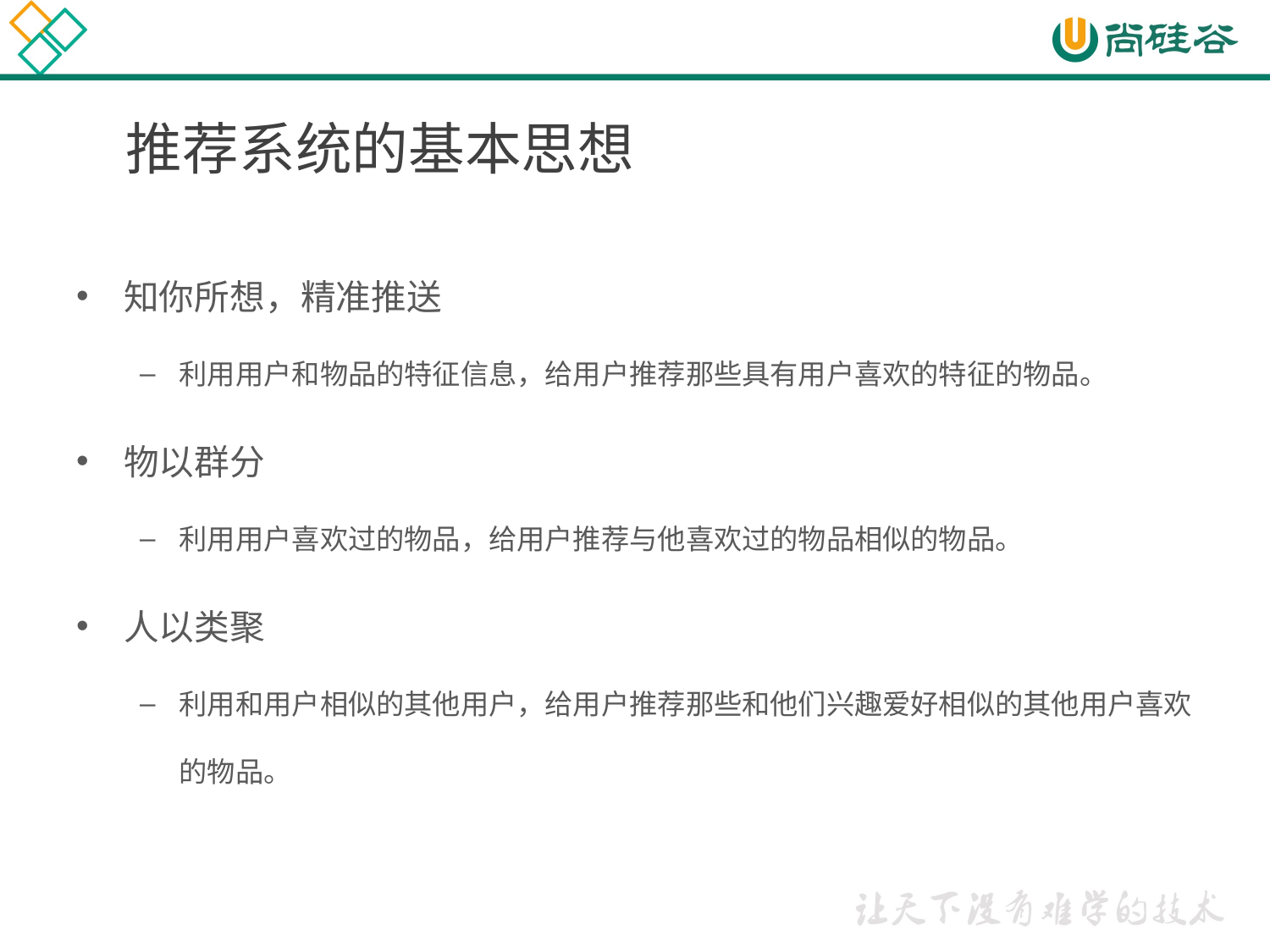

# 推荐系统的基本思想
知你所想，精准推送
利用用户和物品的特征信息，给用户推荐那些具有用户喜欢的特征的物品。
物以群分
利用用户喜欢过的物品，给用户推荐与他喜欢过的物品相似的物品。
人以类聚
利用和用户相似的其他用户，给用户推荐那些和他们兴趣爱好相似的其他用户喜欢的物品。